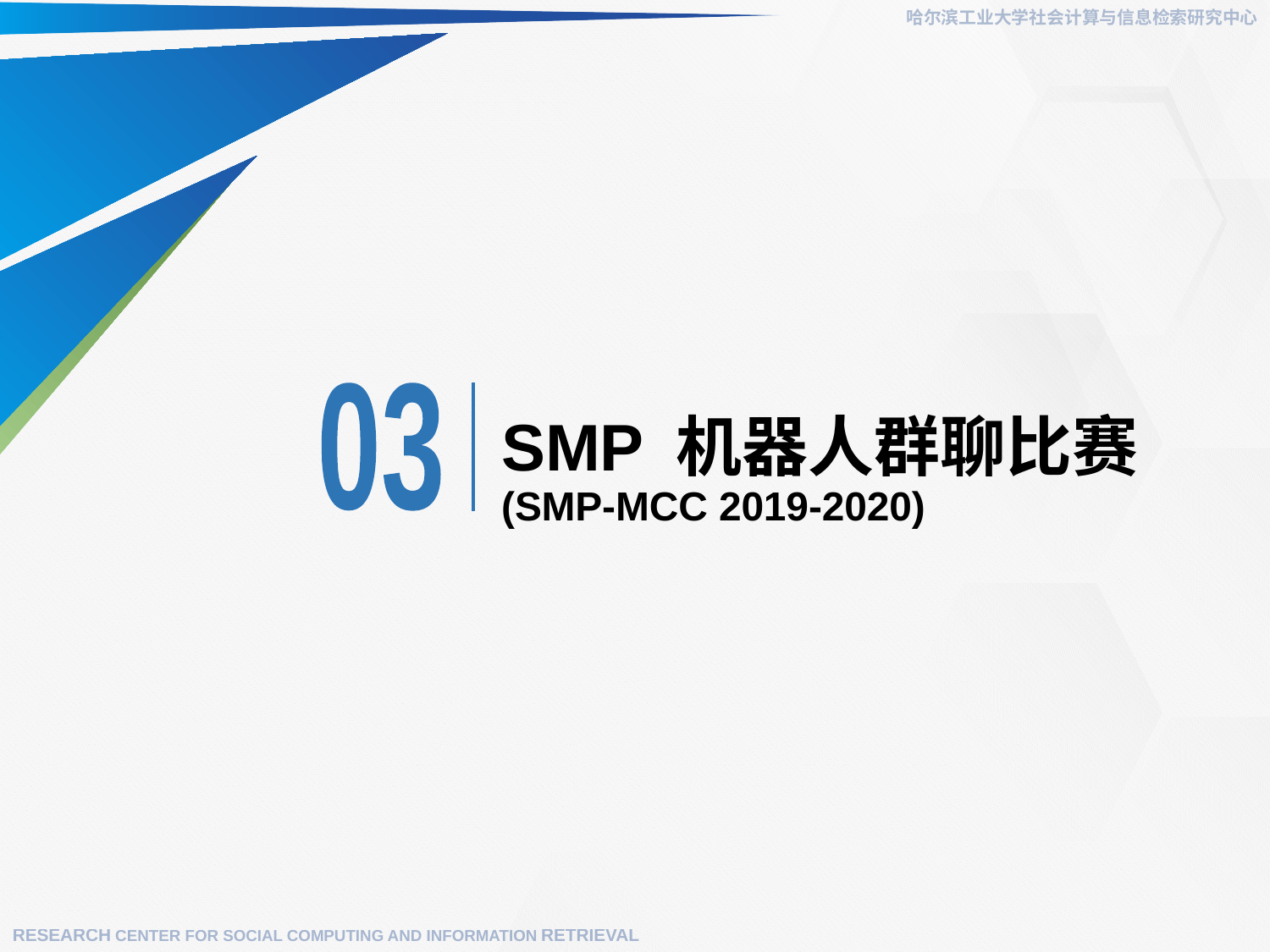

哈尔滨工业大学社会计算与信息检索研究中心
03
# SMP 机器人群聊比赛 (SMP-MCC 2019-2020)
RESEARCH CENTER FOR SOCIAL COMPUTING AND INFORMATION RETRIEVAL